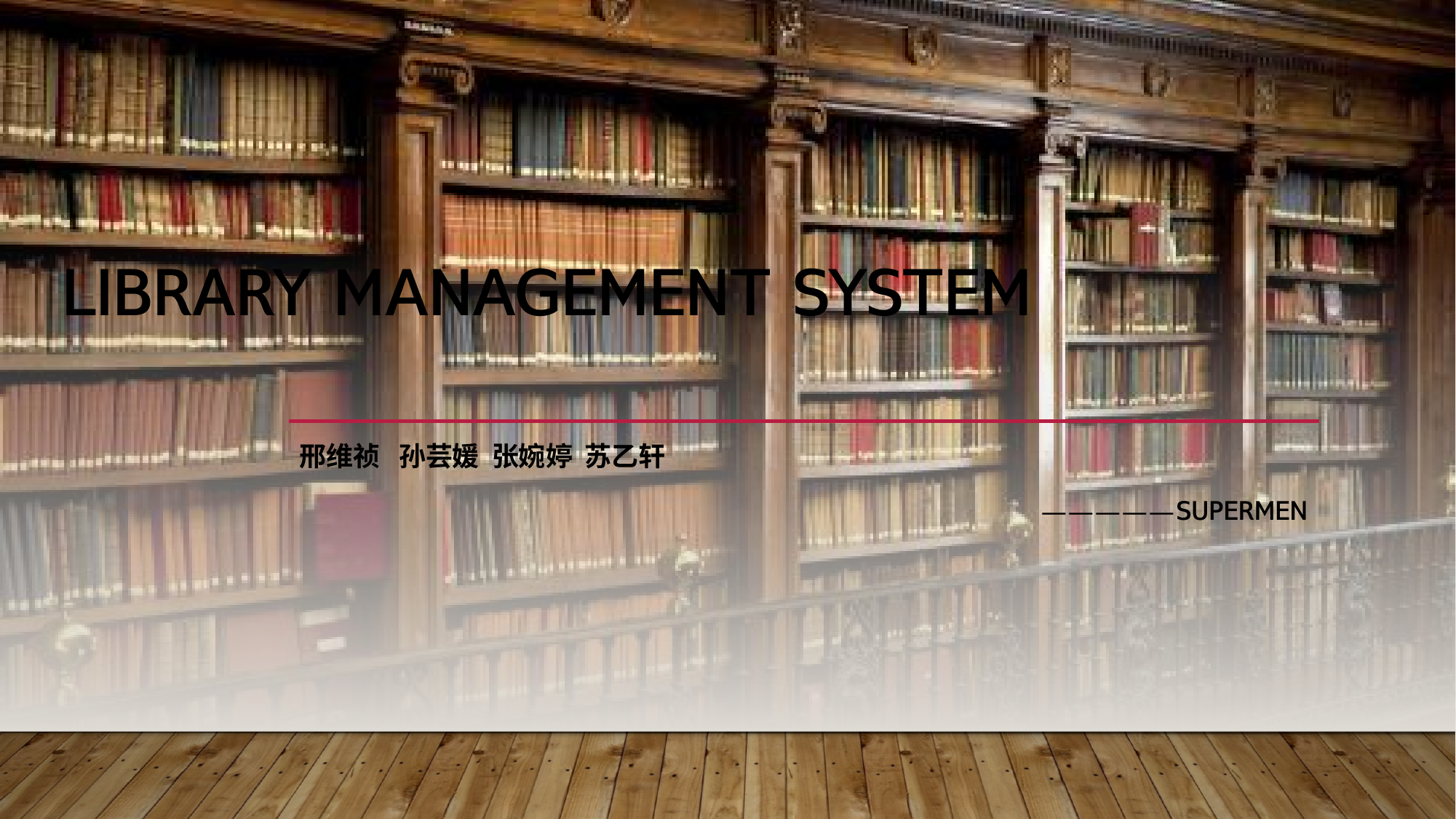

# Library management system
邢维祯   孙芸媛  张婉婷  苏乙轩
                                                                                     —————supermen